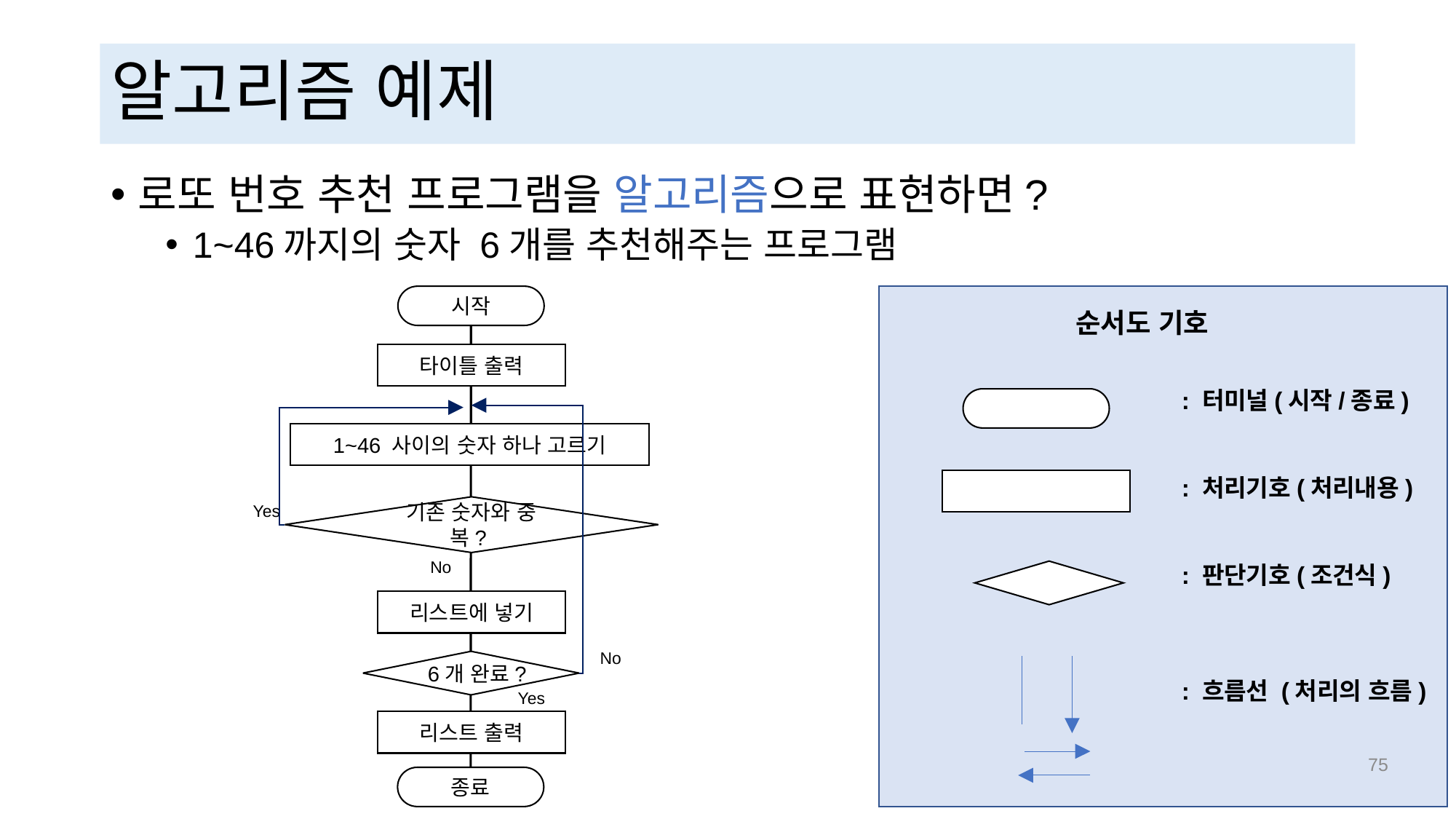

# 알고리즘 예제
로또 번호 추천 프로그램을 알고리즘으로 표현하면?
1~46까지의 숫자 6개를 추천해주는 프로그램
시작

순서도 기호
타이틀 출력
: 터미널(시작/종료)

: 처리기호(처리내용)

: 판단기호(조건식)

: 흐름선 (처리의 흐름)

1~46 사이의 숫자 하나 고르기

Yes
기존 숫자와 중복?
No

리스트에 넣기
No
6개 완료?
Yes
리스트 출력
 75
종료